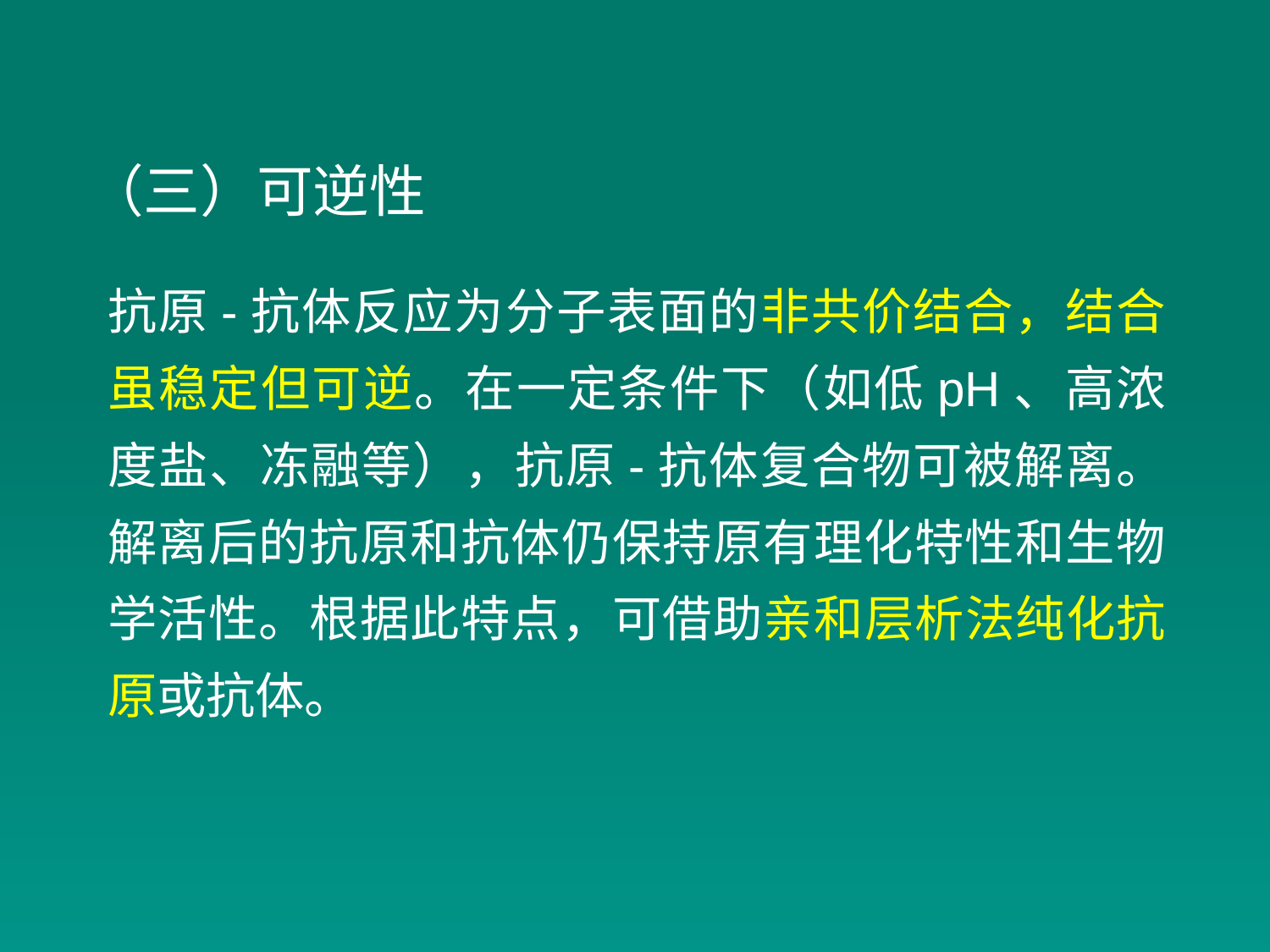

（三）可逆性
抗原-抗体反应为分子表面的非共价结合，结合虽稳定但可逆。在一定条件下（如低pH、高浓度盐、冻融等），抗原-抗体复合物可被解离。解离后的抗原和抗体仍保持原有理化特性和生物学活性。根据此特点，可借助亲和层析法纯化抗原或抗体。